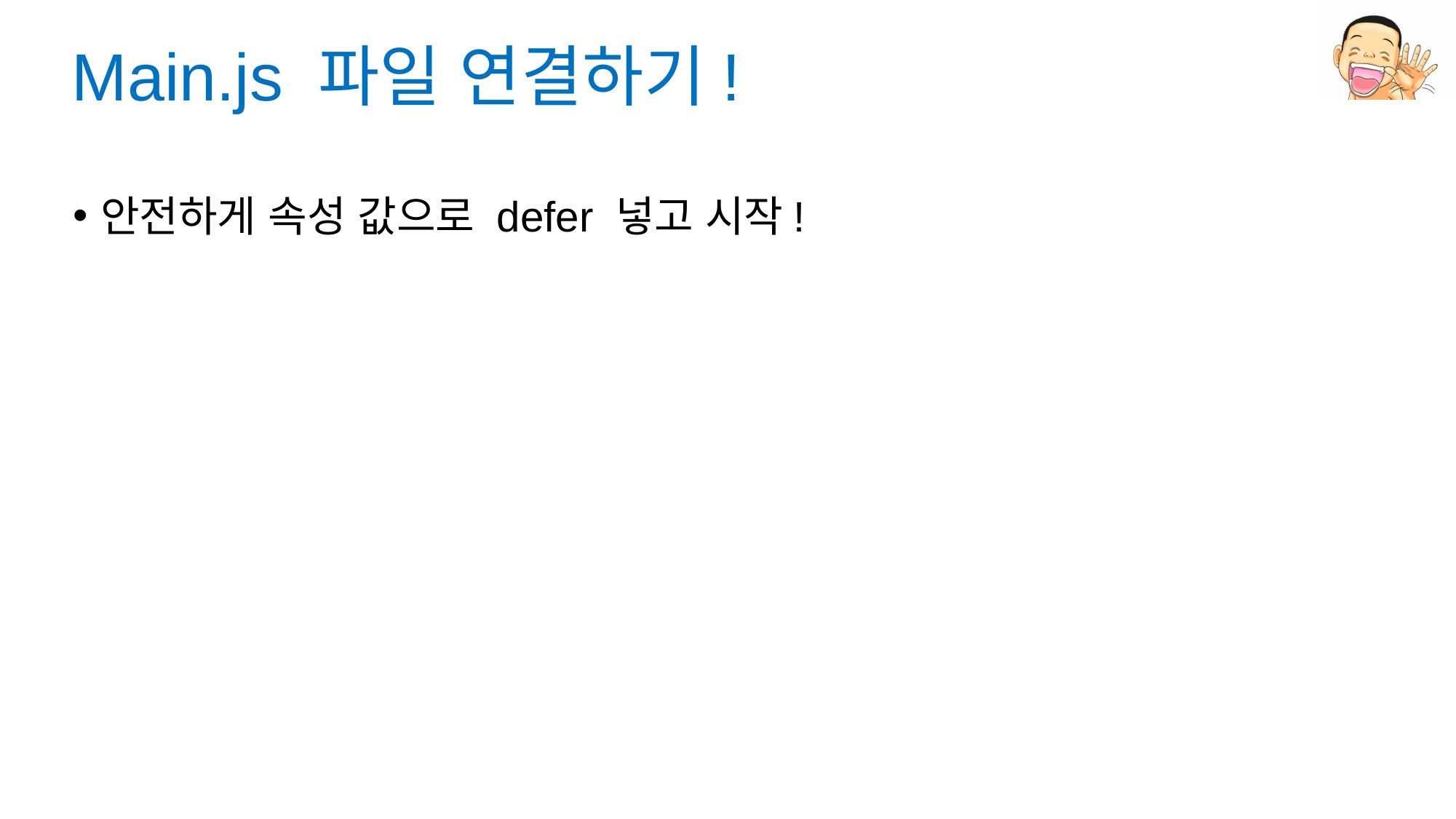

# Main.js 파일 연결하기!
안전하게 속성 값으로 defer 넣고 시작!